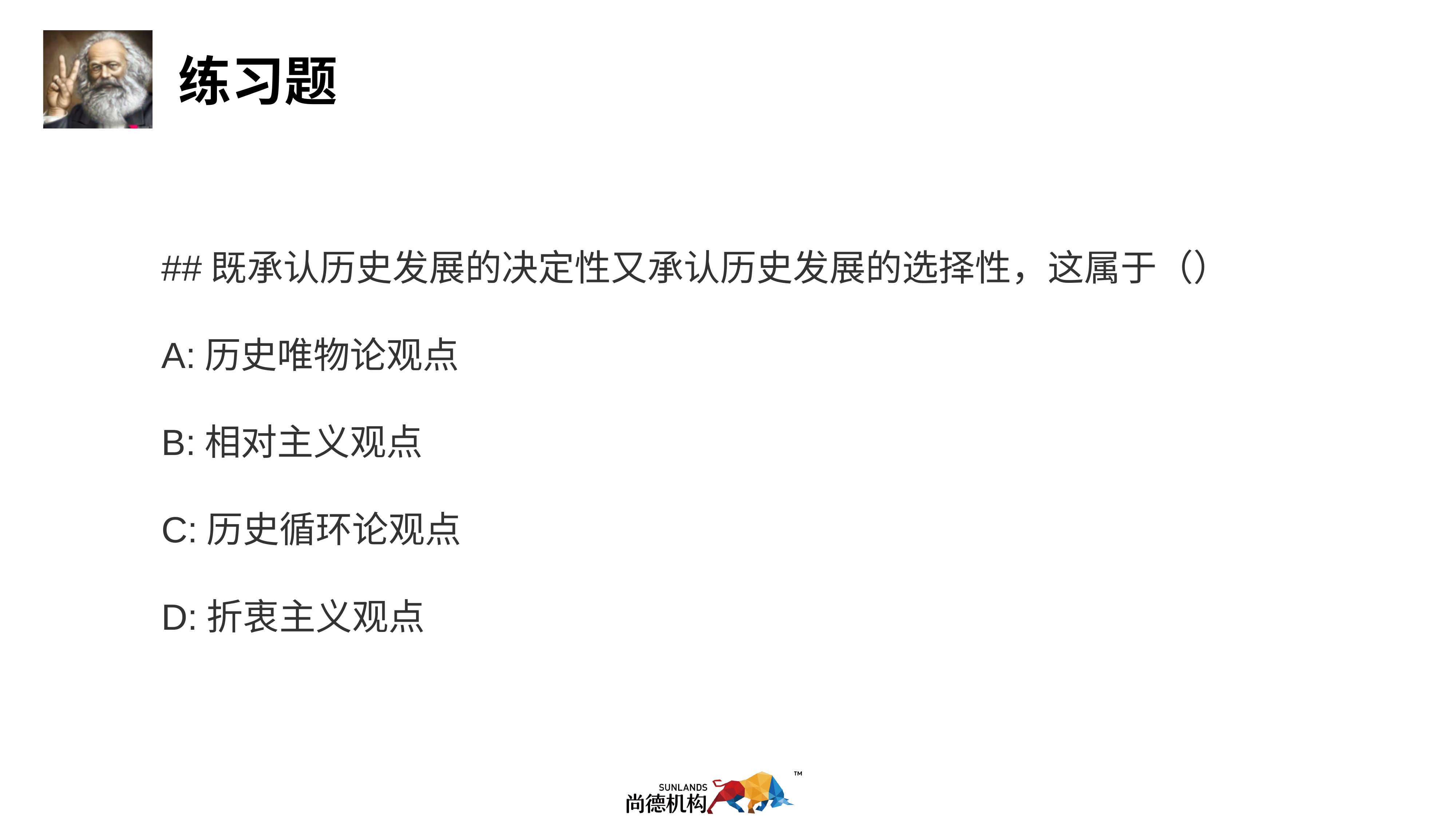

##既承认历史发展的决定性又承认历史发展的选择性，这属于（）
A:历史唯物论观点
B:相对主义观点
C:历史循环论观点
D:折衷主义观点